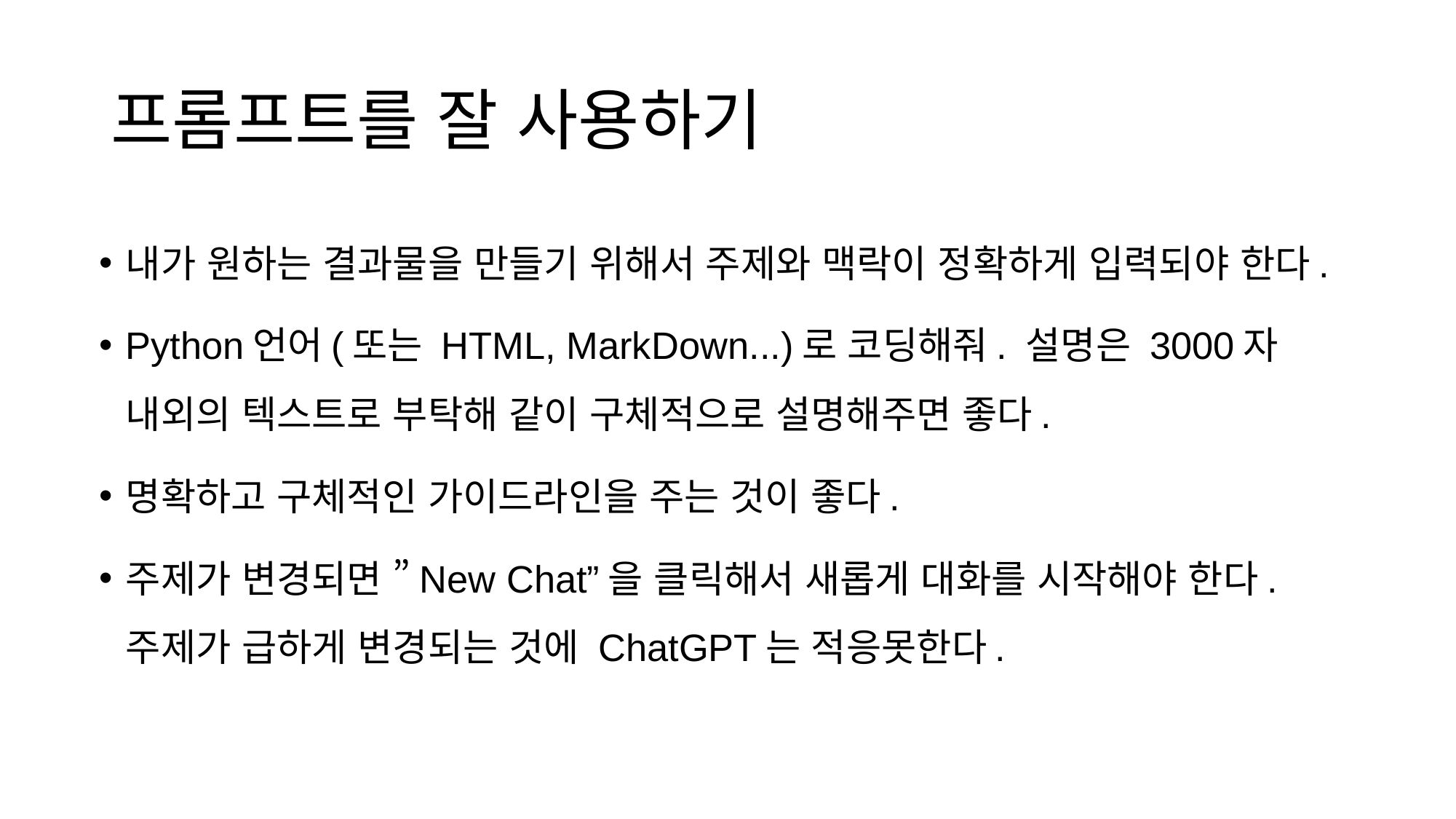

# 프롬프트를 잘 사용하기
내가 원하는 결과물을 만들기 위해서 주제와 맥락이 정확하게 입력되야 한다.
Python언어(또는 HTML, MarkDown...)로 코딩해줘. 설명은 3000자 내외의 텍스트로 부탁해 같이 구체적으로 설명해주면 좋다.
명확하고 구체적인 가이드라인을 주는 것이 좋다.
주제가 변경되면 ”New Chat”을 클릭해서 새롭게 대화를 시작해야 한다. 주제가 급하게 변경되는 것에 ChatGPT는 적응못한다.